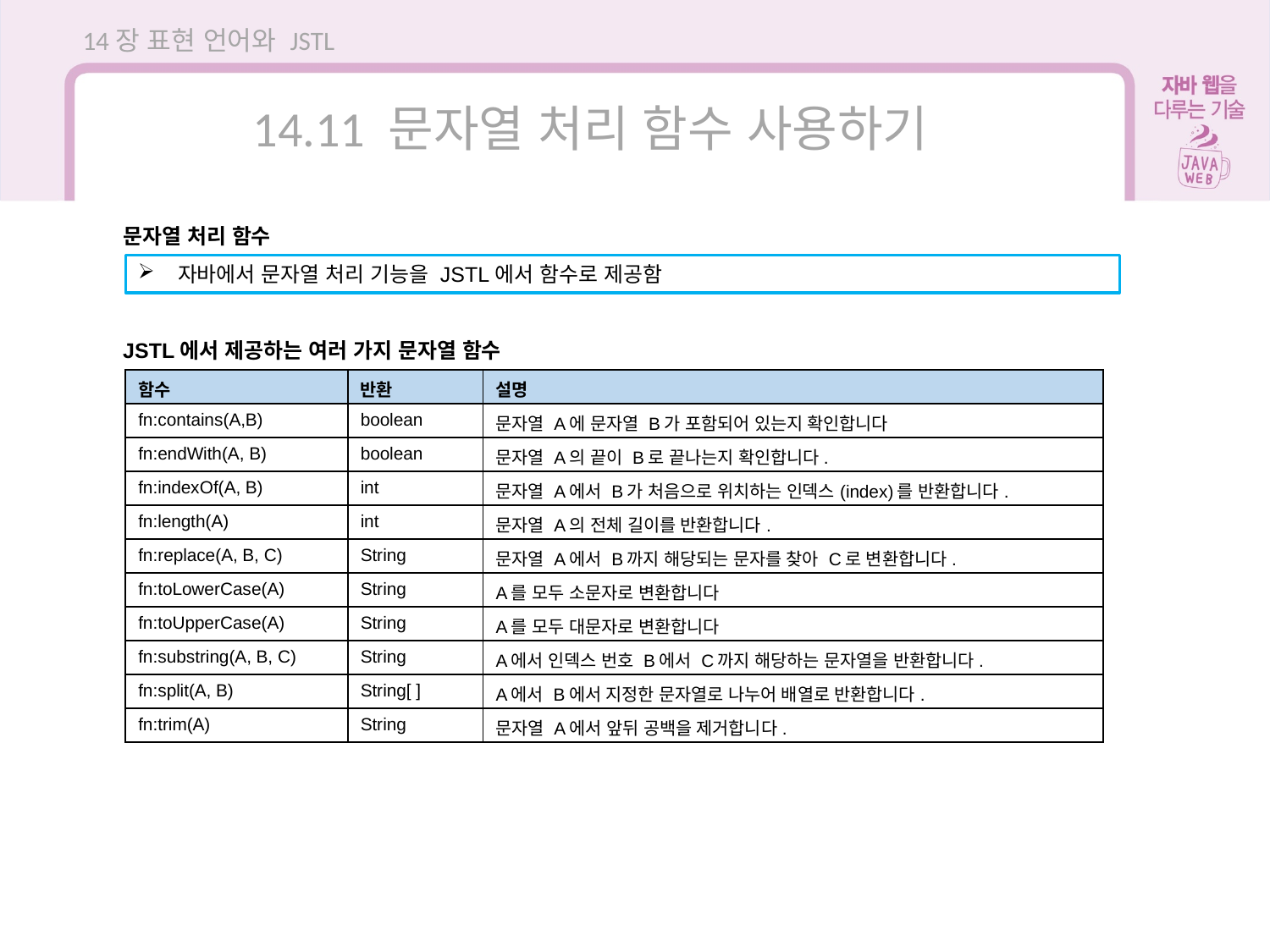

14장 표현 언어와 JSTL
14.11 문자열 처리 함수 사용하기
문자열 처리 함수
자바에서 문자열 처리 기능을 JSTL에서 함수로 제공함
JSTL에서 제공하는 여러 가지 문자열 함수
| 함수 | 반환 | 설명 |
| --- | --- | --- |
| fn:contains(A,B) | boolean | 문자열 A에 문자열 B가 포함되어 있는지 확인합니다 |
| fn:endWith(A, B) | boolean | 문자열 A의 끝이 B로 끝나는지 확인합니다. |
| fn:indexOf(A, B) | int | 문자열 A에서 B가 처음으로 위치하는 인덱스(index)를 반환합니다. |
| fn:length(A) | int | 문자열 A의 전체 길이를 반환합니다. |
| fn:replace(A, B, C) | String | 문자열 A에서 B까지 해당되는 문자를 찾아 C로 변환합니다. |
| fn:toLowerCase(A) | String | A를 모두 소문자로 변환합니다 |
| fn:toUpperCase(A) | String | A를 모두 대문자로 변환합니다 |
| fn:substring(A, B, C) | String | A에서 인덱스 번호 B에서 C까지 해당하는 문자열을 반환합니다. |
| fn:split(A, B) | String[ ] | A에서 B에서 지정한 문자열로 나누어 배열로 반환합니다. |
| fn:trim(A) | String | 문자열 A에서 앞뒤 공백을 제거합니다. |